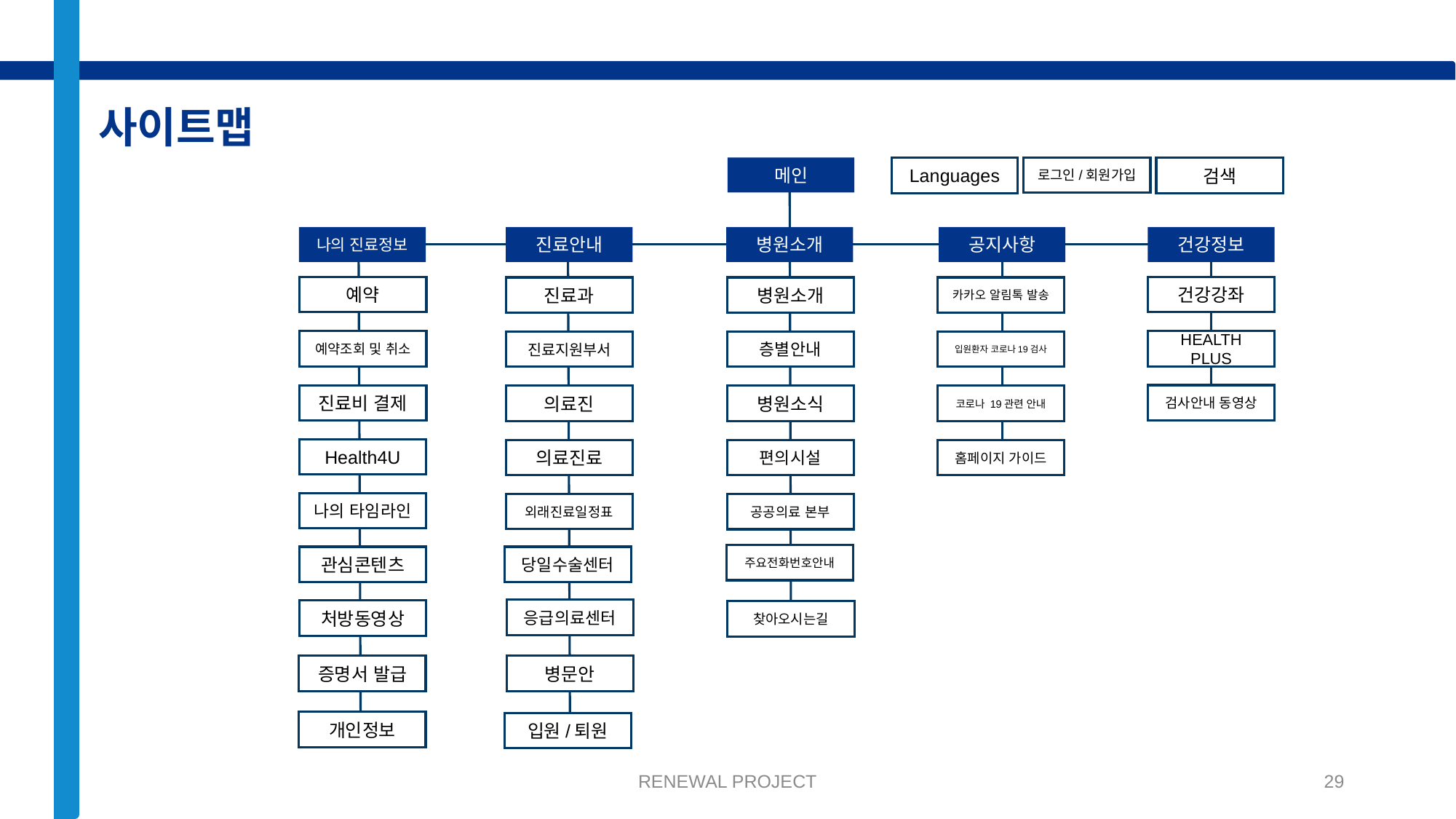

사이트맵
Languages
로그인/회원가입
메인
검색
나의 진료정보
진료안내
병원소개
공지사항
건강정보
건강강좌
예약
병원소개
카카오 알림톡 발송
진료과
HEALTH PLUS
예약조회 및 취소
층별안내
입원환자 코로나19검사
진료지원부서
검사안내 동영상
진료비 결제
병원소식
코로나 19관련 안내
의료진
Health4U
편의시설
홈페이지 가이드
의료진료
나의 타임라인
외래진료일정표
공공의료 본부
주요전화번호안내
당일수술센터
관심콘텐츠
응급의료센터
처방동영상
찾아오시는길
증명서 발급
병문안
개인정보
입원/퇴원
RENEWAL PROJECT
29